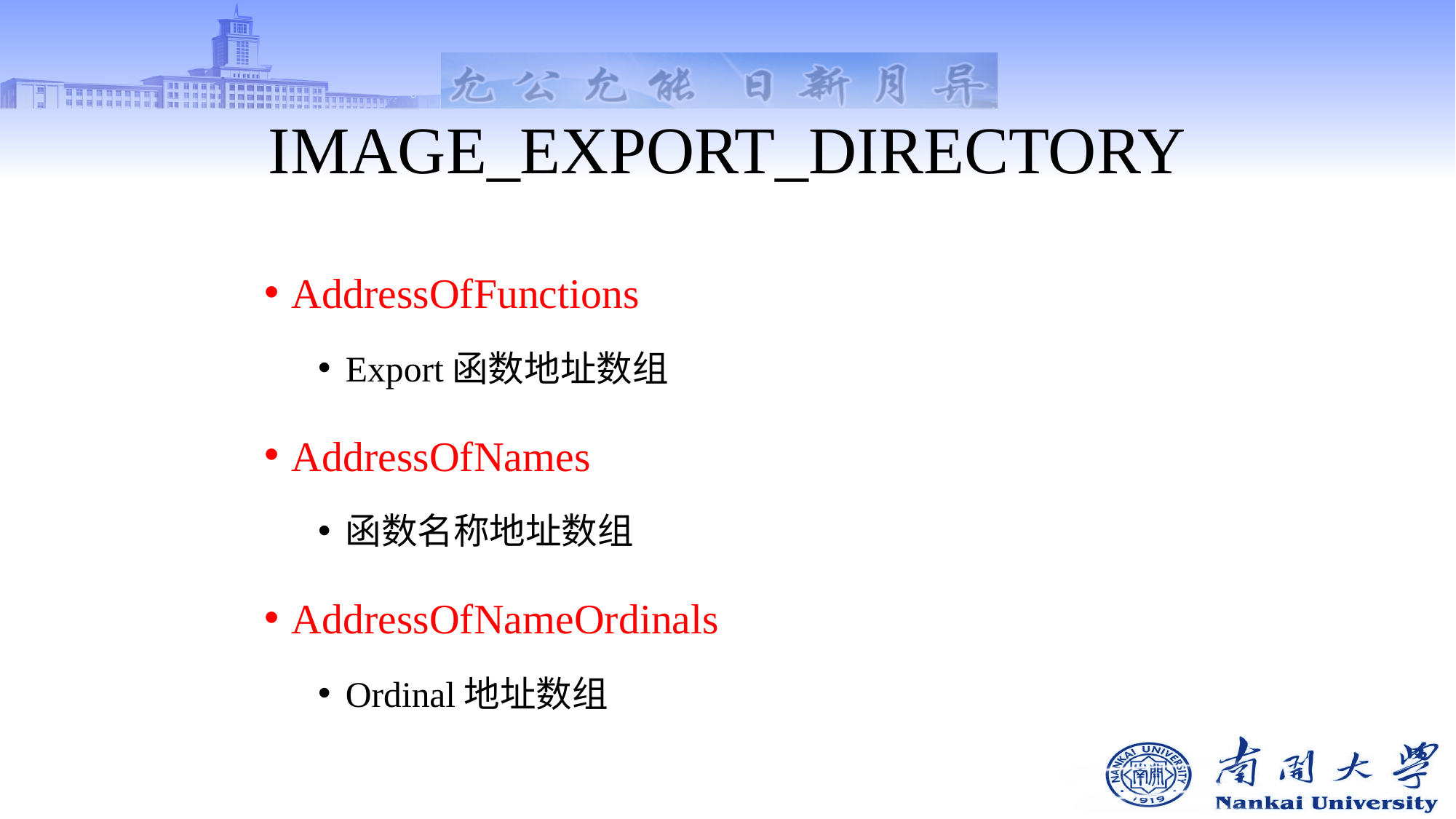

# IMAGE_EXPORT_DIRECTORY
AddressOfFunctions
Export函数地址数组
AddressOfNames
函数名称地址数组
AddressOfNameOrdinals
Ordinal地址数组